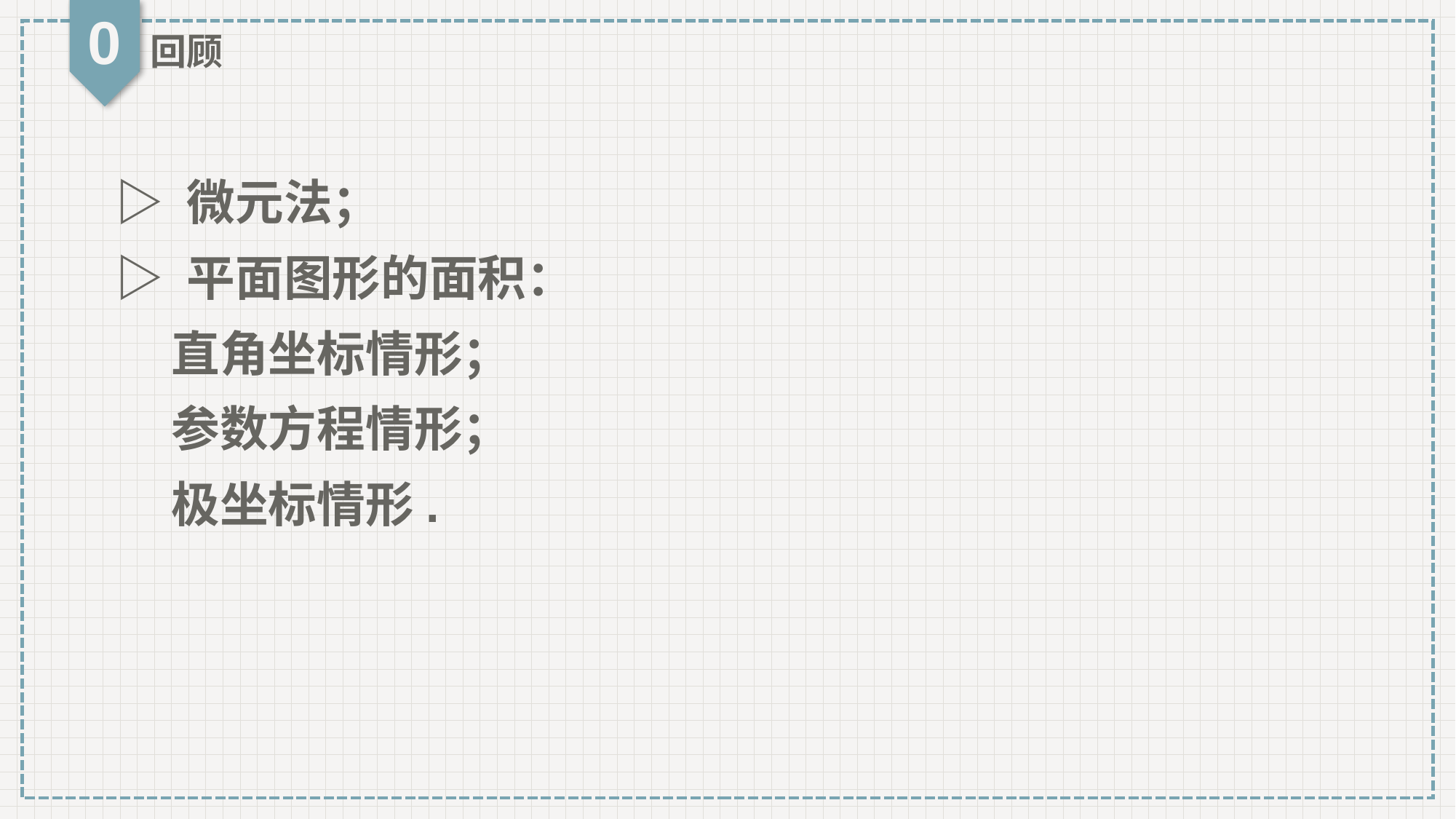

0
回顾
▷ 微元法；
▷ 平面图形的面积：
    直角坐标情形；
    参数方程情形；
    极坐标情形.